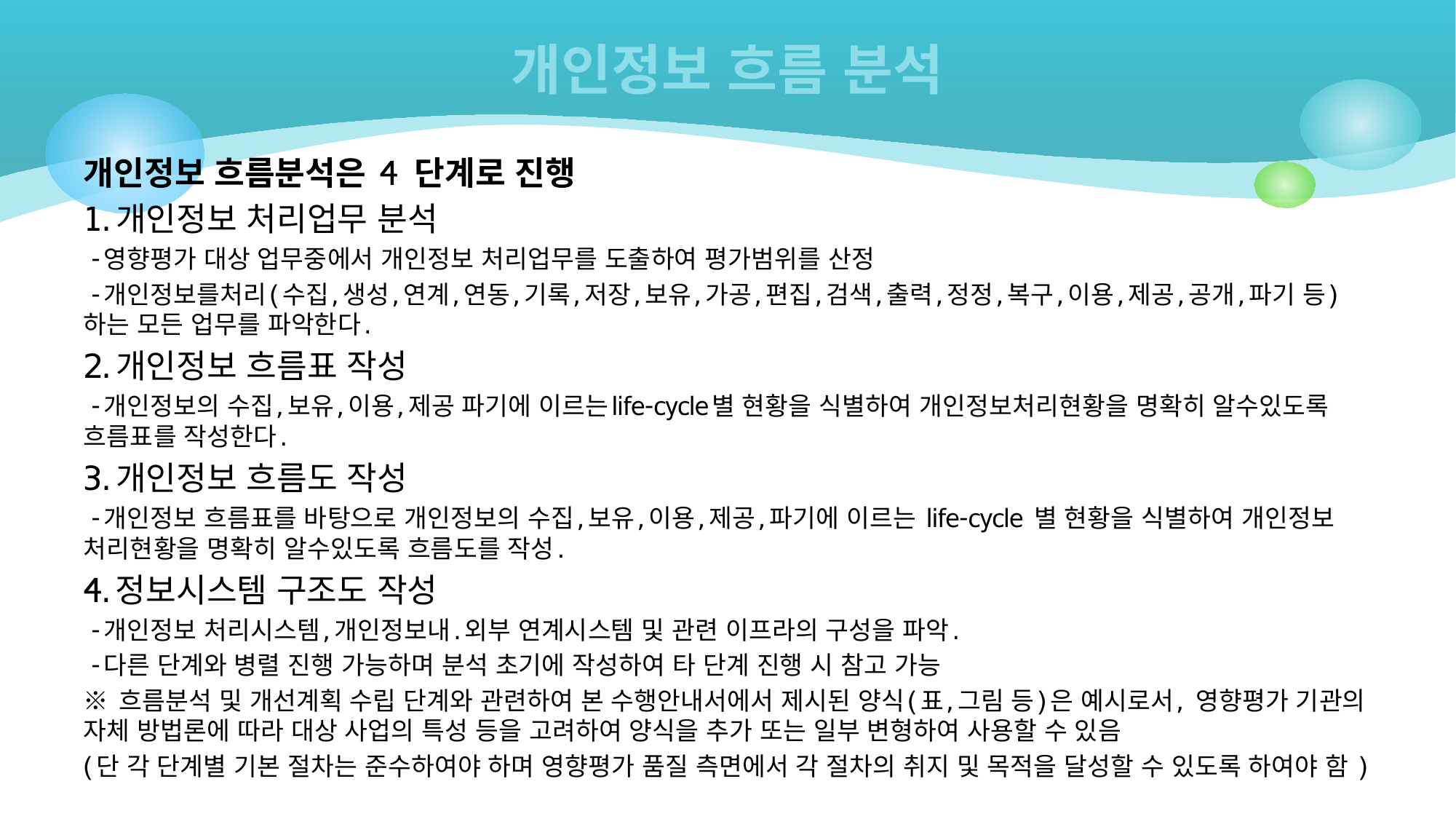

# 개인정보 흐름 분석
개인정보 흐름분석은 4 단계로 진행
1.개인정보 처리업무 분석
 -영향평가 대상 업무중에서 개인정보 처리업무를 도출하여 평가범위를 산정
 -개인정보를처리(수집,생성,연계,연동,기록,저장,보유,가공,편집,검색,출력,정정,복구,이용,제공,공개,파기 등)하는 모든 업무를 파악한다.
2.개인정보 흐름표 작성
 -개인정보의 수집,보유,이용,제공 파기에 이르는life-cycle별 현황을 식별하여 개인정보처리현황을 명확히 알수있도록 흐름표를 작성한다.
3.개인정보 흐름도 작성
 -개인정보 흐름표를 바탕으로 개인정보의 수집,보유,이용,제공,파기에 이르는 life-cycle 별 현황을 식별하여 개인정보 처리현황을 명확히 알수있도록 흐름도를 작성.
4.정보시스템 구조도 작성
 -개인정보 처리시스템,개인정보내.외부 연계시스템 및 관련 이프라의 구성을 파악.
 -다른 단계와 병렬 진행 가능하며 분석 초기에 작성하여 타 단계 진행 시 참고 가능
※ 흐름분석 및 개선계획 수립 단계와 관련하여 본 수행안내서에서 제시된 양식(표,그림 등)은 예시로서, 영향평가 기관의 자체 방법론에 따라 대상 사업의 특성 등을 고려하여 양식을 추가 또는 일부 변형하여 사용할 수 있음
(단 각 단계별 기본 절차는 준수하여야 하며 영향평가 품질 측면에서 각 절차의 취지 및 목적을 달성할 수 있도록 하여야 함 )